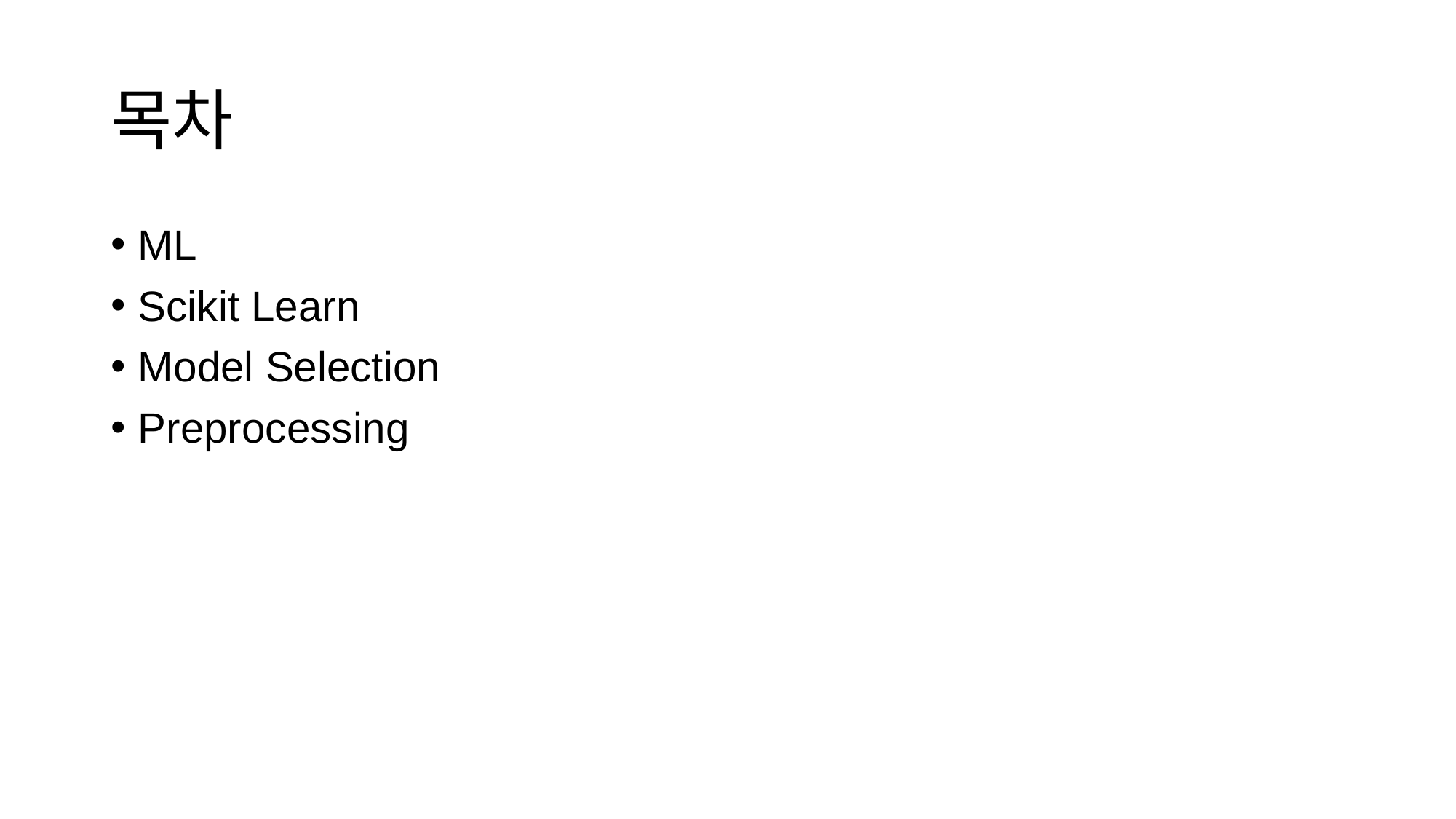

# 목차
ML
Scikit Learn
Model Selection
Preprocessing